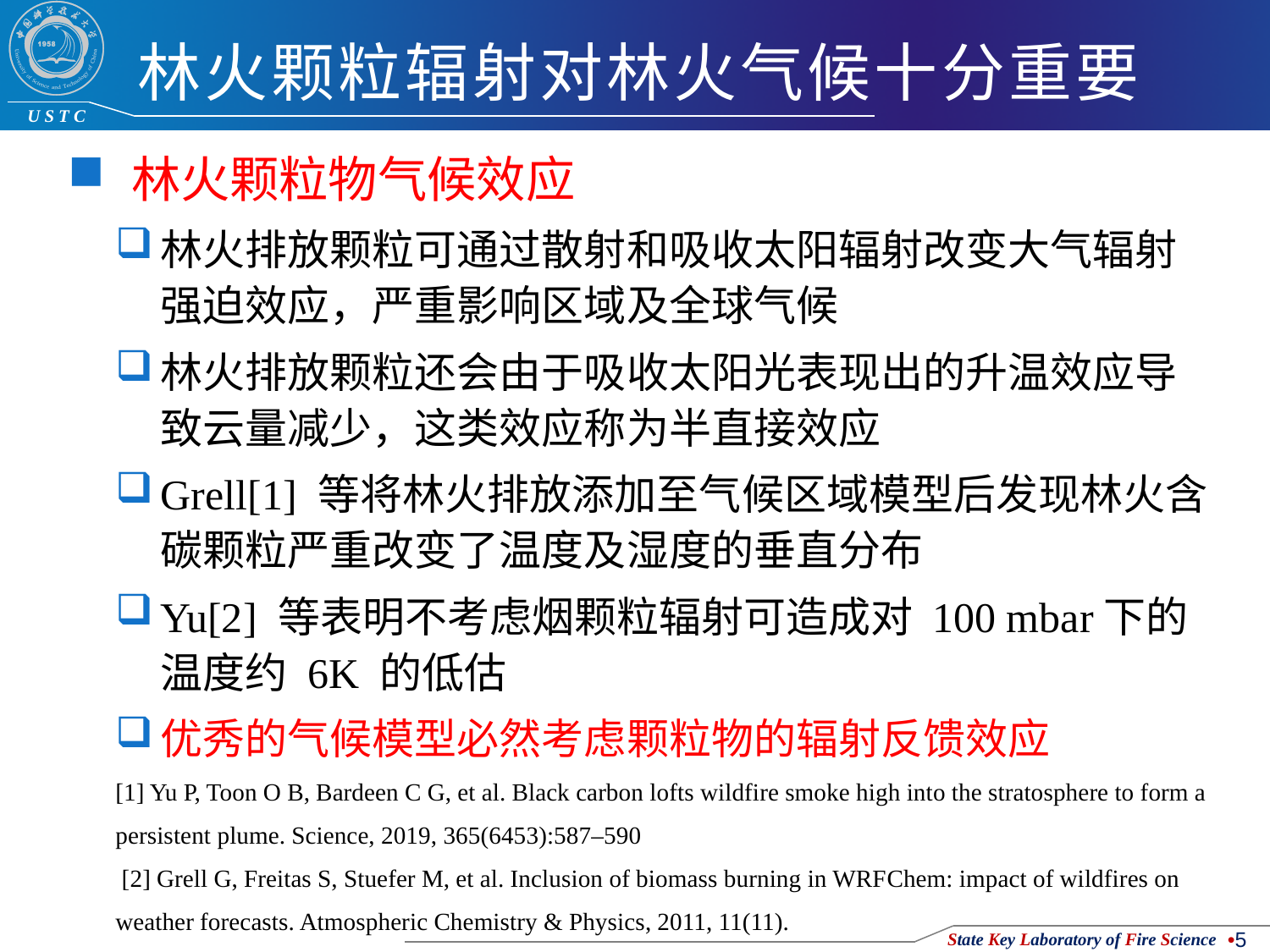

# 林火颗粒辐射对林火气候十分重要
林火颗粒物气候效应
林火排放颗粒可通过散射和吸收太阳辐射改变大气辐射强迫效应，严重影响区域及全球气候
林火排放颗粒还会由于吸收太阳光表现出的升温效应导致云量减少，这类效应称为半直接效应
Grell[1] 等将林火排放添加至气候区域模型后发现林火含碳颗粒严重改变了温度及湿度的垂直分布
Yu[2] 等表明不考虑烟颗粒辐射可造成对 100 mbar下的温度约 6K 的低估
优秀的气候模型必然考虑颗粒物的辐射反馈效应
[1] Yu P, Toon O B, Bardeen C G, et al. Black carbon lofts wildfire smoke high into the stratosphere to form a
persistent plume. Science, 2019, 365(6453):587–590
 [2] Grell G, Freitas S, Stuefer M, et al. Inclusion of biomass burning in WRF­Chem: impact of wildfires on
weather forecasts. Atmospheric Chemistry & Physics, 2011, 11(11).